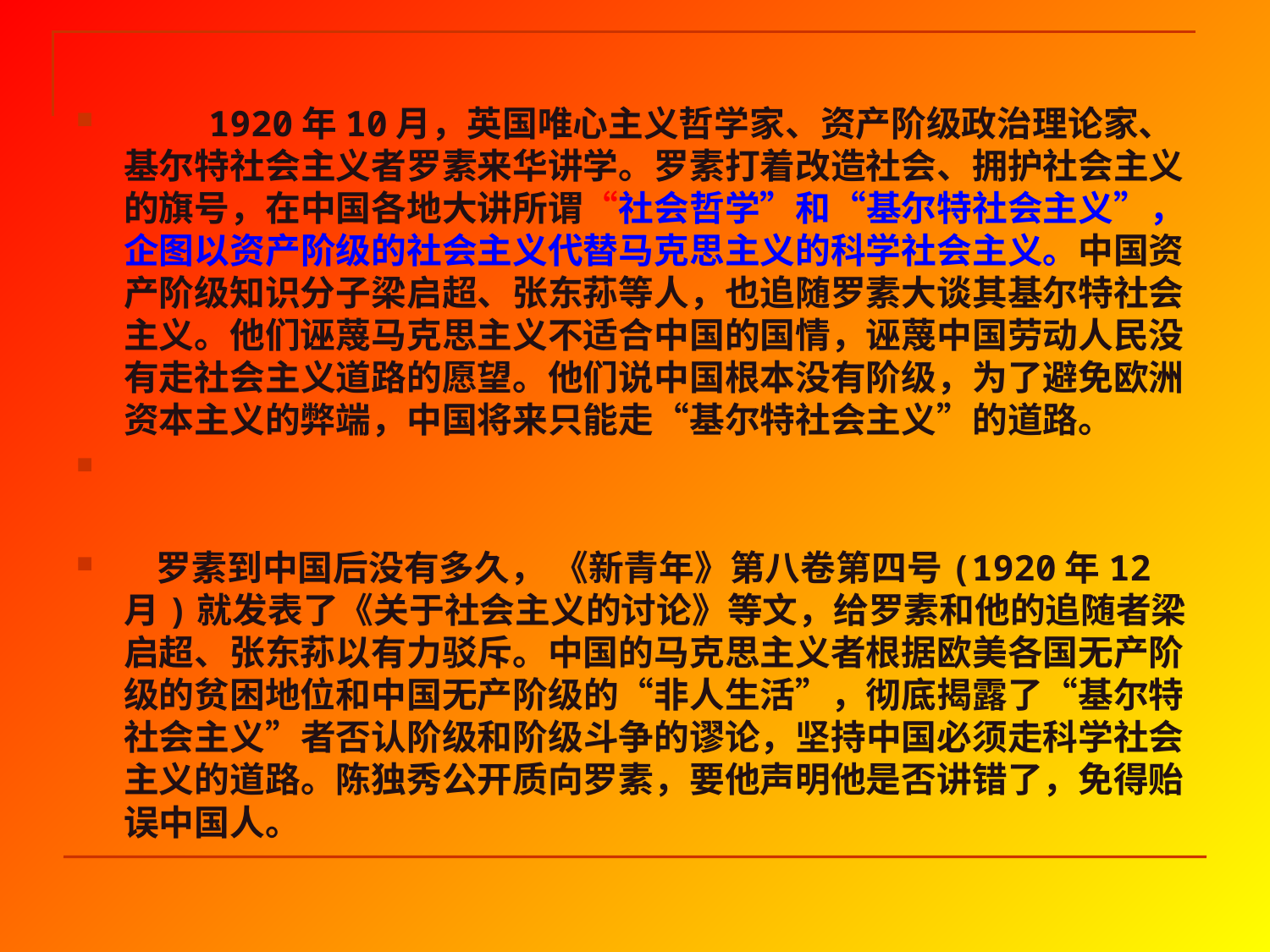

1920年10月，英国唯心主义哲学家、资产阶级政治理论家、基尔特社会主义者罗素来华讲学。罗素打着改造社会、拥护社会主义的旗号，在中国各地大讲所谓“社会哲学”和“基尔特社会主义”，企图以资产阶级的社会主义代替马克思主义的科学社会主义。中国资产阶级知识分子梁启超、张东荪等人，也追随罗素大谈其基尔特社会主义。他们诬蔑马克思主义不适合中国的国情，诬蔑中国劳动人民没有走社会主义道路的愿望。他们说中国根本没有阶级，为了避免欧洲资本主义的弊端，中国将来只能走“基尔特社会主义”的道路。

   罗素到中国后没有多久， 《新青年》第八卷第四号(1920年12月)就发表了《关于社会主义的讨论》等文，给罗素和他的追随者梁启超、张东荪以有力驳斥。中国的马克思主义者根据欧美各国无产阶级的贫困地位和中国无产阶级的“非人生活”，彻底揭露了“基尔特社会主义”者否认阶级和阶级斗争的谬论，坚持中国必须走科学社会主义的道路。陈独秀公开质向罗素，要他声明他是否讲错了，免得贻误中国人。